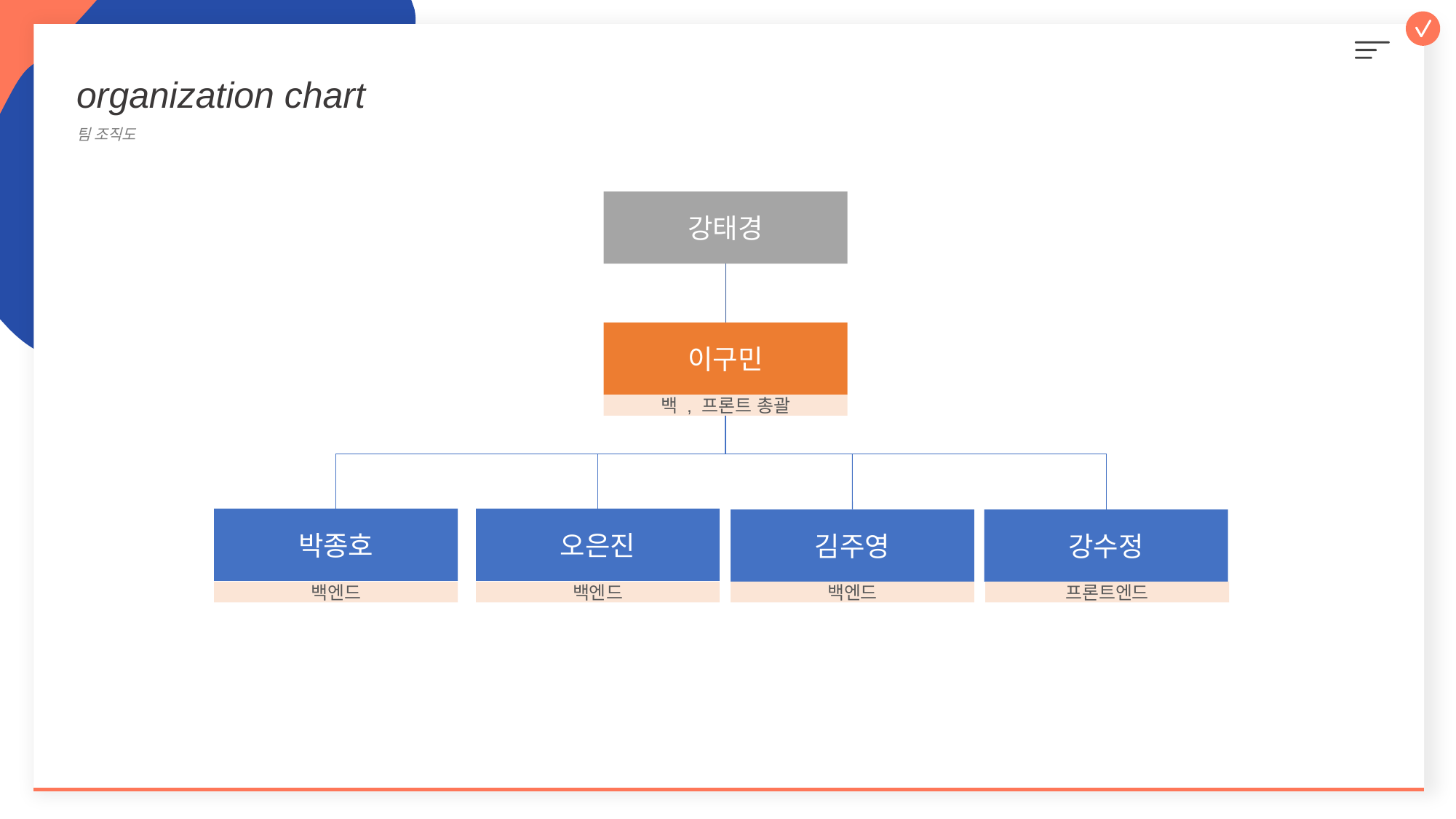

organization chart
팀 조직도

강태경
이구민
백 , 프론트 총괄
박종호
오은진
김주영
강수정
백엔드
백엔드
백엔드
프론트엔드